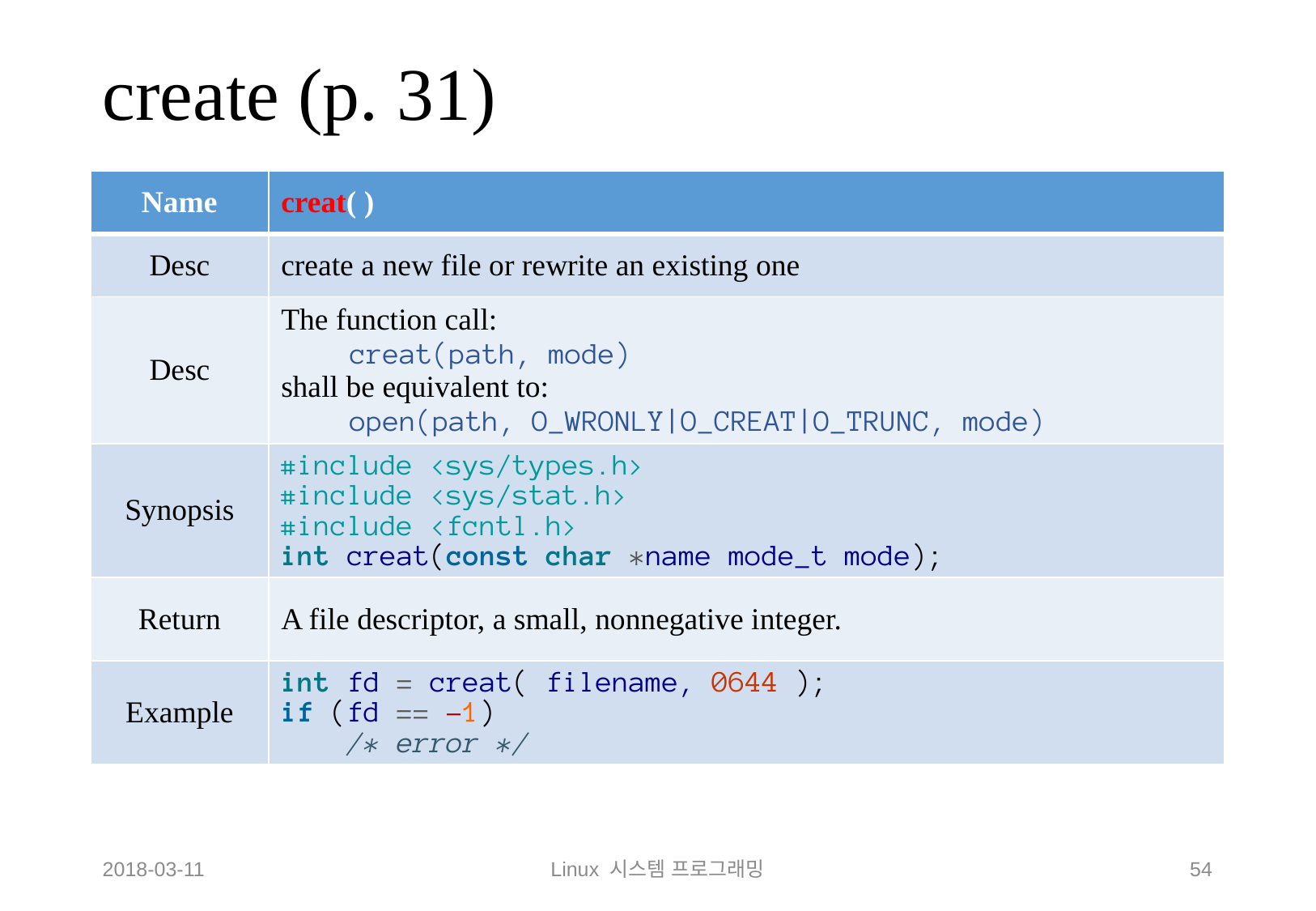

# create (p. 31)
| Name | creat( ) |
| --- | --- |
| Desc | create a new file or rewrite an existing one |
| Desc | The function call: creat(path, mode) shall be equivalent to: open(path, O\_WRONLY|O\_CREAT|O\_TRUNC, mode) |
| Synopsis | #include <sys/types.h> #include <sys/stat.h> #include <fcntl.h> int creat(const char \*name mode\_t mode); |
| Return | A file descriptor, a small, nonnegative integer. |
| Example | int fd = creat( filename, 0644 ); if (fd == −1) /\* error \*/ |
2018-03-11
Linux 시스템 프로그래밍
54